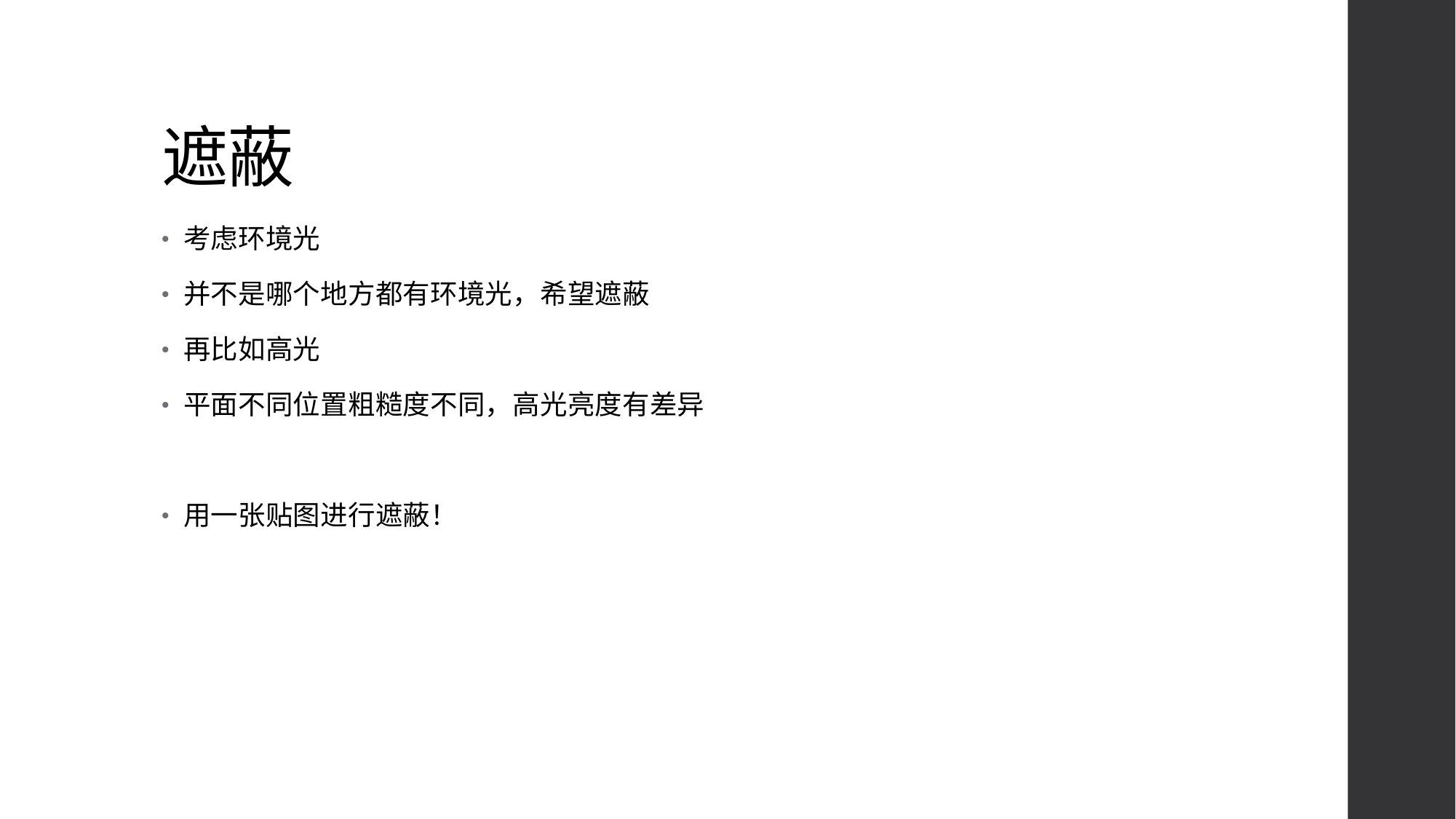

# 遮蔽
考虑环境光
并不是哪个地方都有环境光，希望遮蔽
再比如高光
平面不同位置粗糙度不同，高光亮度有差异

用一张贴图进行遮蔽！